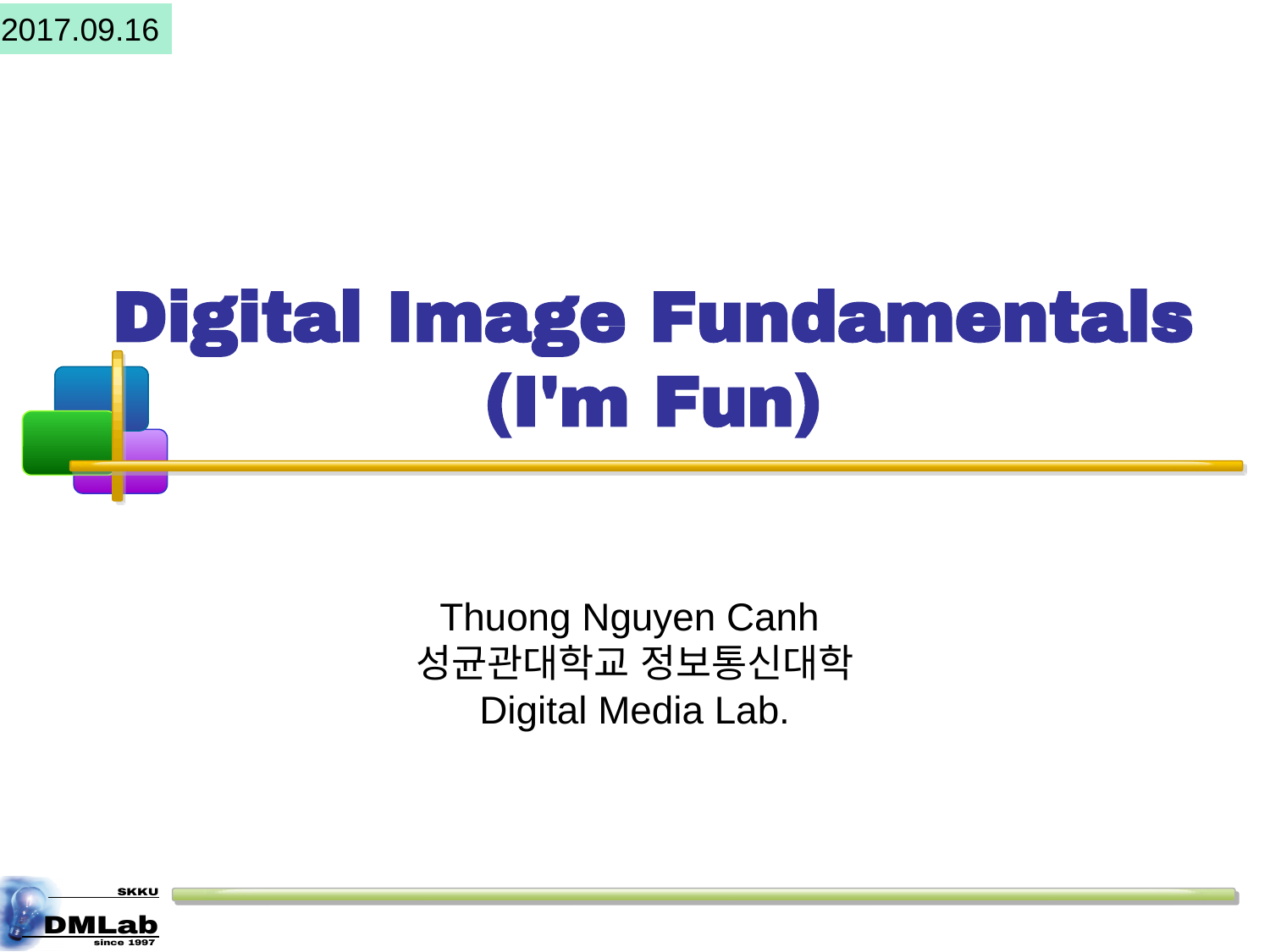

2017.09.16
# Digital Image Fundamentals (I'm Fun)

Thuong Nguyen Canh
성균관대학교 정보통신대학
Digital Media Lab.